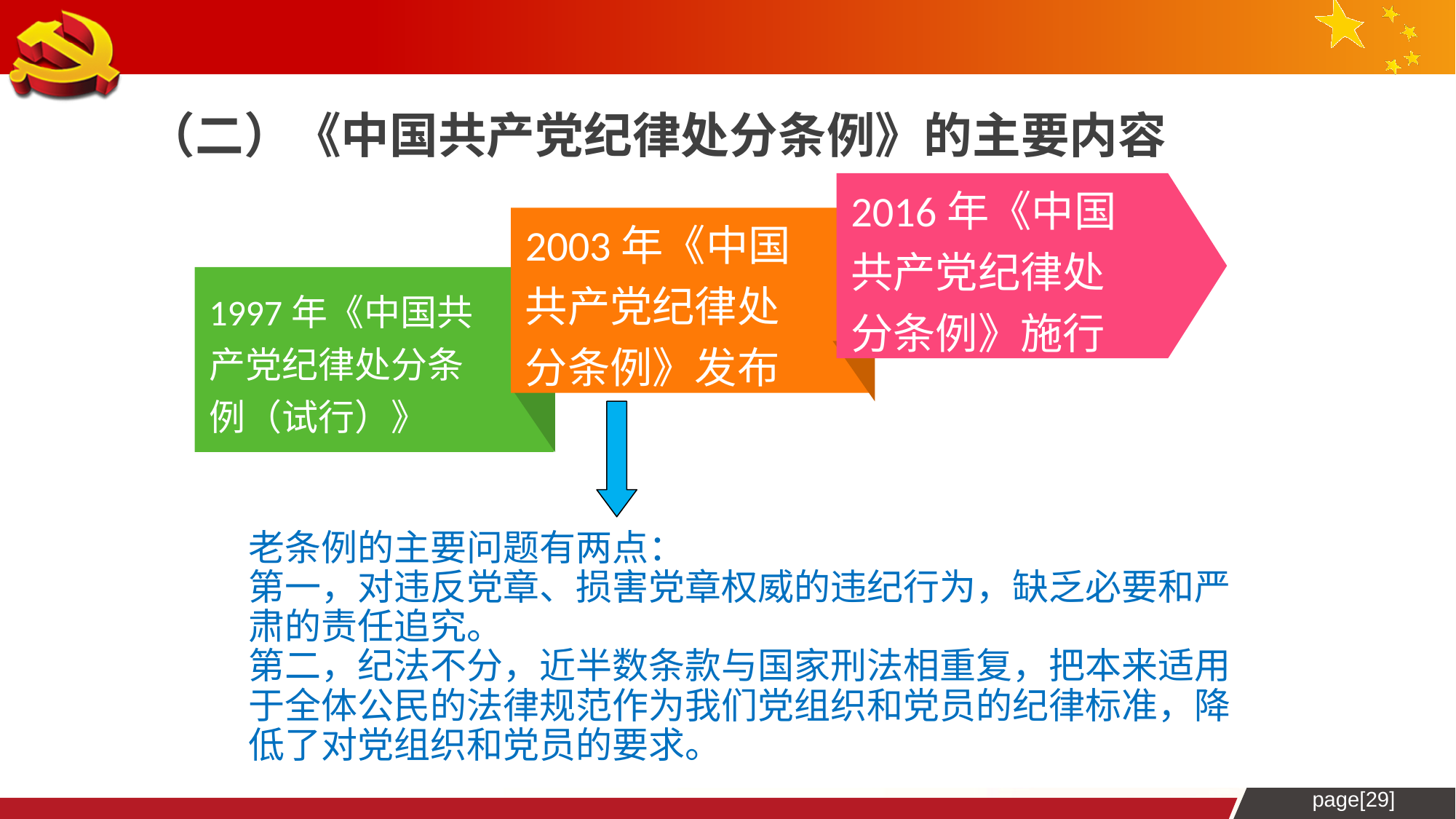

（二）《中国共产党纪律处分条例》的主要内容
2016年《中国共产党纪律处分条例》施行
2003年《中国共产党纪律处分条例》发布
1997年《中国共产党纪律处分条例（试行）》

老条例的主要问题有两点：
第一，对违反党章、损害党章权威的违纪行为，缺乏必要和严肃的责任追究。
第二，纪法不分，近半数条款与国家刑法相重复，把本来适用于全体公民的法律规范作为我们党组织和党员的纪律标准，降低了对党组织和党员的要求。